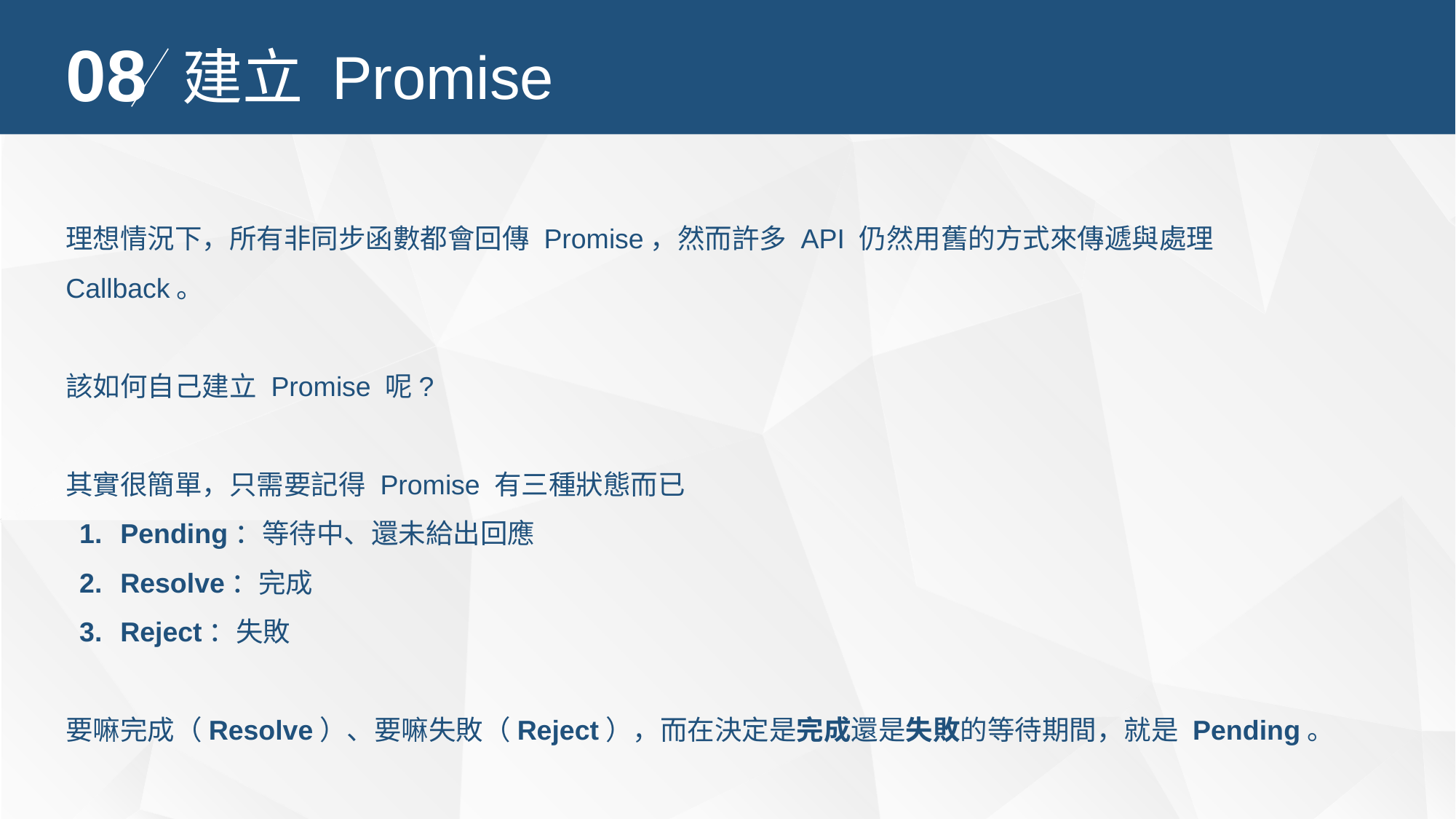

08
建立 Promise
理想情況下，所有非同步函數都會回傳 Promise，然而許多 API 仍然用舊的方式來傳遞與處理 Callback。

該如何自己建立 Promise 呢?

其實很簡單，只需要記得 Promise 有三種狀態而已
Pending：等待中、還未給出回應
Resolve：完成
Reject：失敗

要嘛完成（Resolve）、要嘛失敗（Reject），而在決定是完成還是失敗的等待期間，就是 Pending。